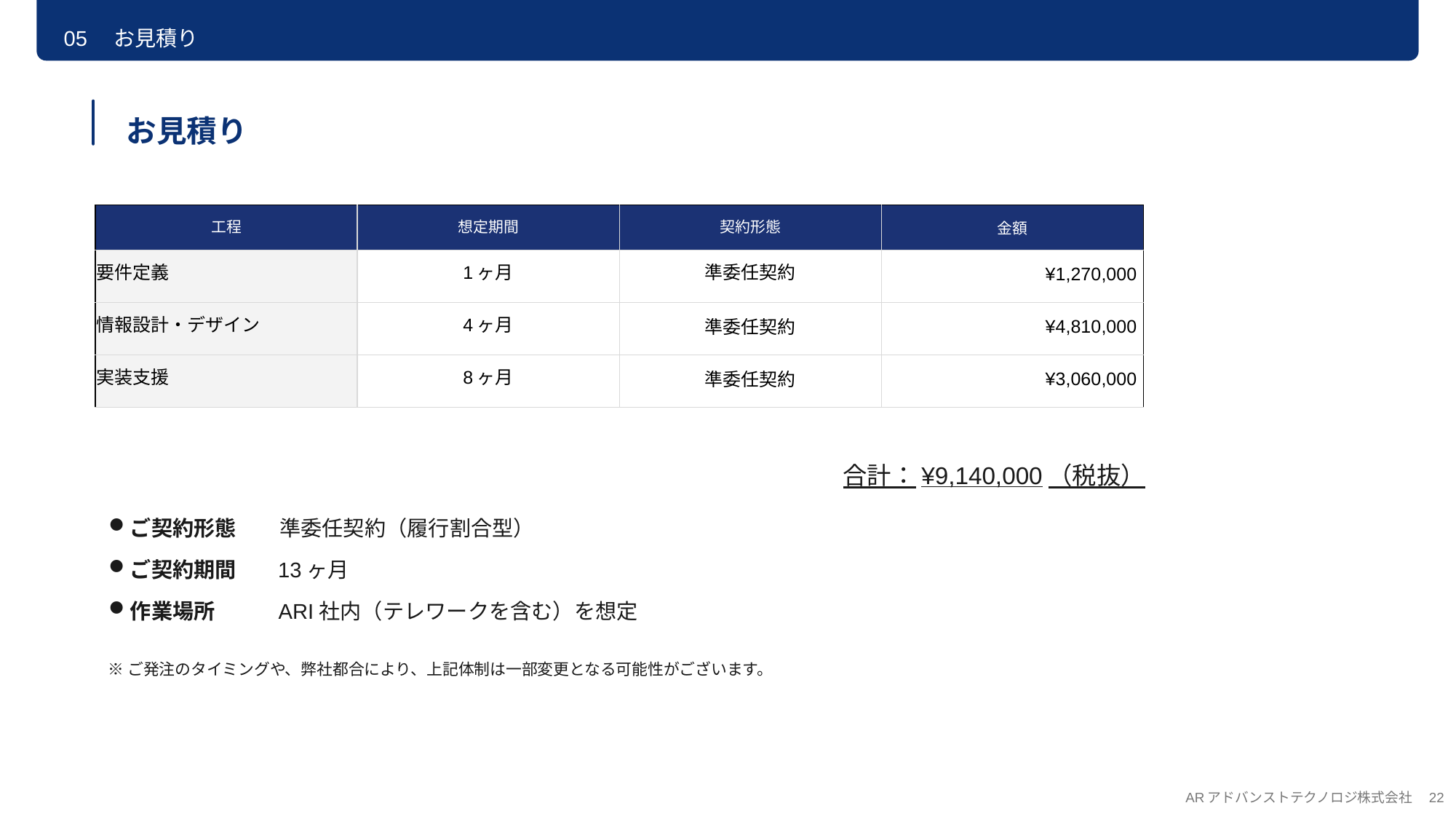

05　お見積り
お見積り
| 工程 | 想定期間 | 契約形態 | 金額 |
| --- | --- | --- | --- |
| 要件定義 | 1ヶ月 | 準委任契約 | ¥1,270,000 |
| 情報設計・デザイン | 4ヶ月 | 準委任契約 | ¥4,810,000 |
| 実装支援 | 8ヶ月 | 準委任契約 | ¥3,060,000 |
合計：¥9,140,000（税抜）
ご契約形態
準委任契約（履行割合型）
ご契約期間
13ヶ月
作業場所
ARI社内（テレワークを含む）を想定
※ご発注のタイミングや、弊社都合により、上記体制は一部変更となる可能性がございます。
ARアドバンストテクノロジ株式会社　22